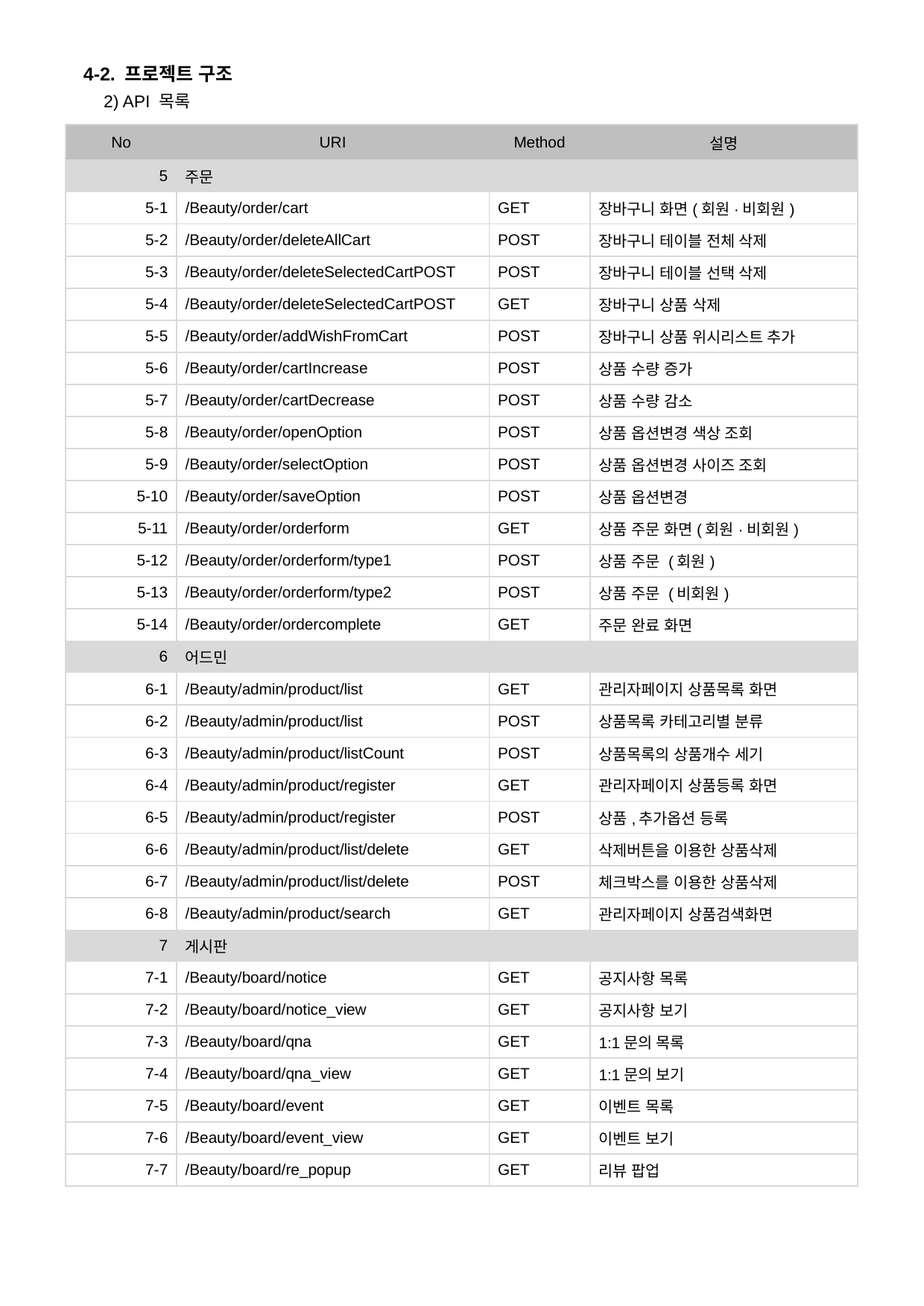

4-2. 프로젝트 구조
2) API 목록
| No | URI | Method | 설명 |
| --- | --- | --- | --- |
| 5 | 주문 |  |  |
| 5-1 | /Beauty/order/cart | GET | 장바구니 화면(회원·비회원) |
| 5-2 | /Beauty/order/deleteAllCart | POST | 장바구니 테이블 전체 삭제 |
| 5-3 | /Beauty/order/deleteSelectedCartPOST | POST | 장바구니 테이블 선택 삭제 |
| 5-4 | /Beauty/order/deleteSelectedCartPOST | GET | 장바구니 상품 삭제 |
| 5-5 | /Beauty/order/addWishFromCart | POST | 장바구니 상품 위시리스트 추가 |
| 5-6 | /Beauty/order/cartIncrease | POST | 상품 수량 증가 |
| 5-7 | /Beauty/order/cartDecrease | POST | 상품 수량 감소 |
| 5-8 | /Beauty/order/openOption | POST | 상품 옵션변경 색상 조회 |
| 5-9 | /Beauty/order/selectOption | POST | 상품 옵션변경 사이즈 조회 |
| 5-10 | /Beauty/order/saveOption | POST | 상품 옵션변경 |
| 5-11 | /Beauty/order/orderform | GET | 상품 주문 화면(회원·비회원) |
| 5-12 | /Beauty/order/orderform/type1 | POST | 상품 주문 (회원) |
| 5-13 | /Beauty/order/orderform/type2 | POST | 상품 주문 (비회원) |
| 5-14 | /Beauty/order/ordercomplete | GET | 주문 완료 화면 |
| 6 | 어드민 |  |  |
| 6-1 | /Beauty/admin/product/list | GET | 관리자페이지 상품목록 화면 |
| 6-2 | /Beauty/admin/product/list | POST | 상품목록 카테고리별 분류 |
| 6-3 | /Beauty/admin/product/listCount | POST | 상품목록의 상품개수 세기 |
| 6-4 | /Beauty/admin/product/register | GET | 관리자페이지 상품등록 화면 |
| 6-5 | /Beauty/admin/product/register | POST | 상품,추가옵션 등록 |
| 6-6 | /Beauty/admin/product/list/delete | GET | 삭제버튼을 이용한 상품삭제 |
| 6-7 | /Beauty/admin/product/list/delete | POST | 체크박스를 이용한 상품삭제 |
| 6-8 | /Beauty/admin/product/search | GET | 관리자페이지 상품검색화면 |
| 7 | 게시판 |  |  |
| 7-1 | /Beauty/board/notice | GET | 공지사항 목록 |
| 7-2 | /Beauty/board/notice\_view | GET | 공지사항 보기 |
| 7-3 | /Beauty/board/qna | GET | 1:1문의 목록 |
| 7-4 | /Beauty/board/qna\_view | GET | 1:1문의 보기 |
| 7-5 | /Beauty/board/event | GET | 이벤트 목록 |
| 7-6 | /Beauty/board/event\_view | GET | 이벤트 보기 |
| 7-7 | /Beauty/board/re\_popup | GET | 리뷰 팝업 |